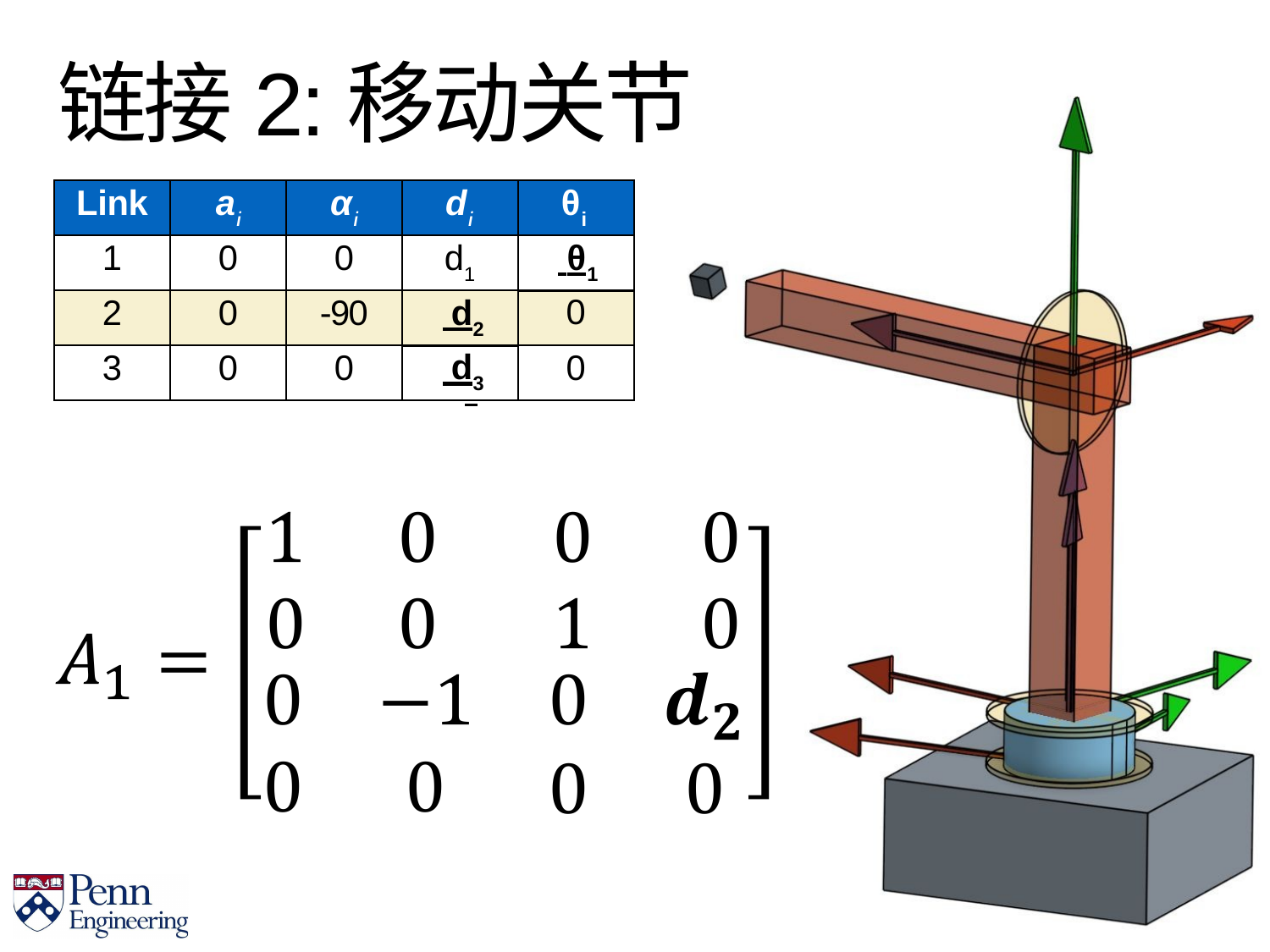

Robo1x-1.5	37

# 链接2:移动关节
| Link | ai | αi | di | θi |
| --- | --- | --- | --- | --- |
| 1 | 0 | 0 | d1 | θ1 |
| 2 | 0 | -90 | d2 | 0 |
| 3 | 0 | 0 | d3 | 0 |